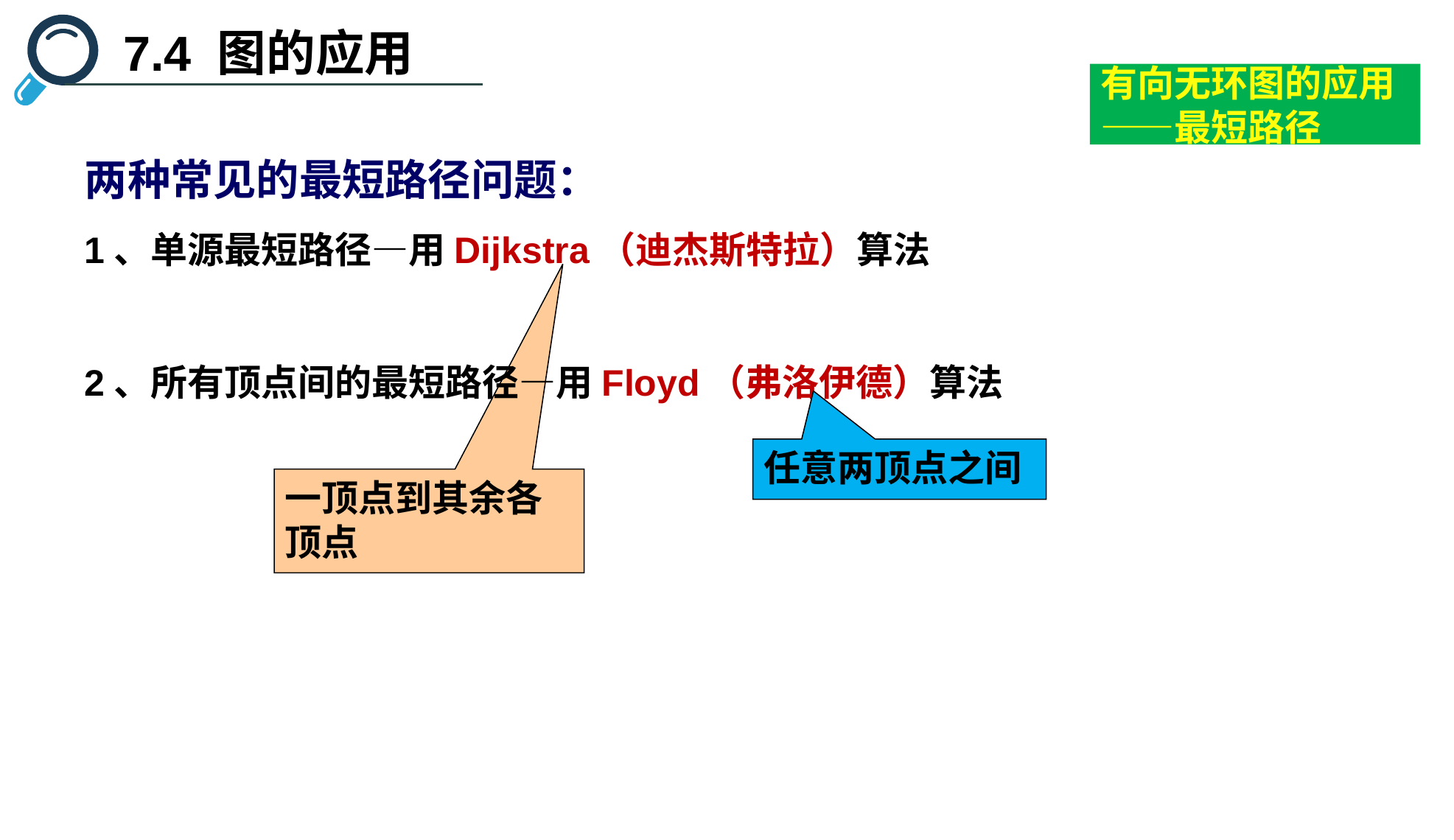

7.4 图的应用
有向无环图的应用——最短路径
两种常见的最短路径问题：
1、单源最短路径—用Dijkstra（迪杰斯特拉）算法

2、所有顶点间的最短路径—用Floyd（弗洛伊德）算法
任意两顶点之间
一顶点到其余各顶点